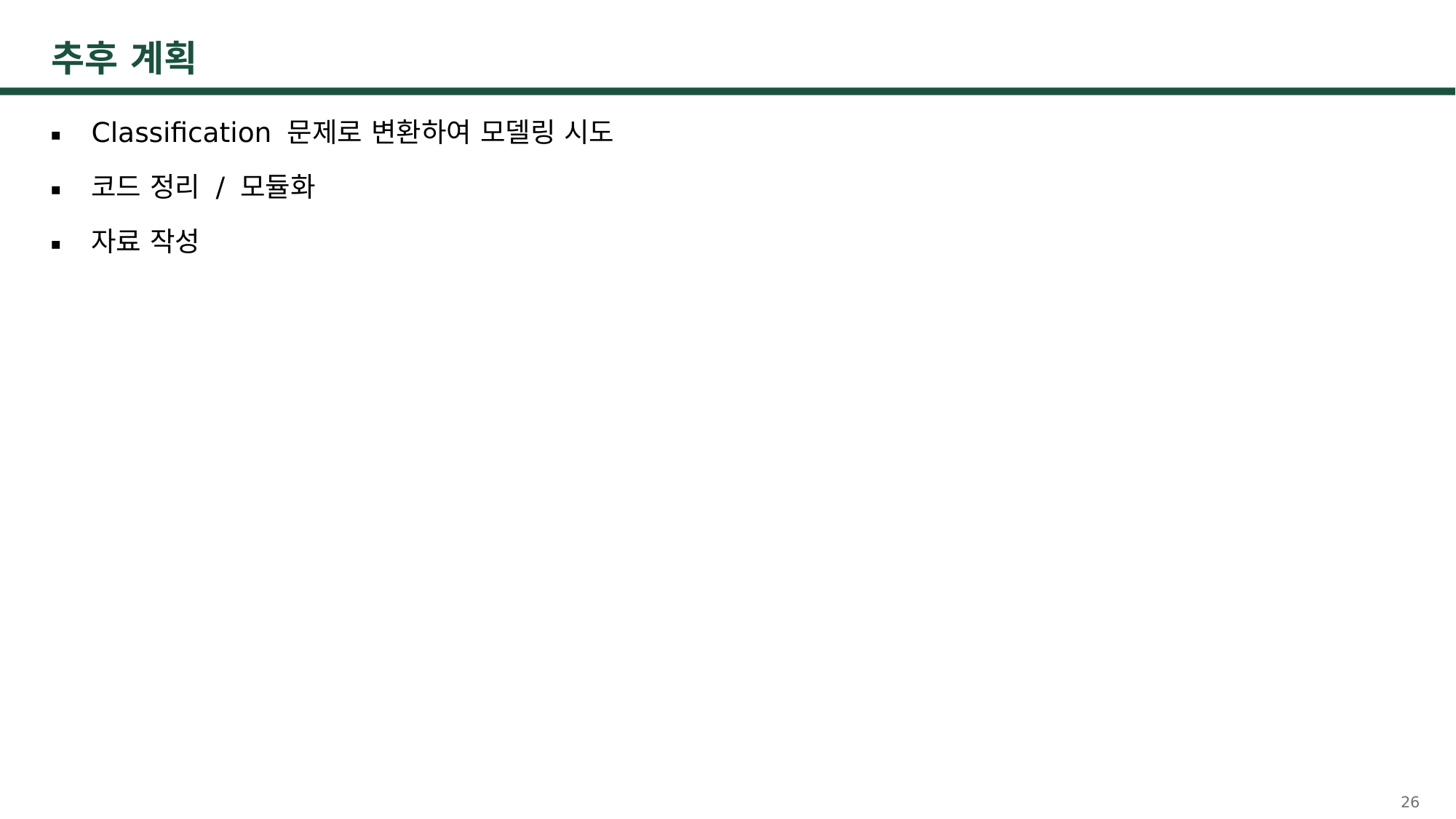

# 추후 계획
Classification 문제로 변환하여 모델링 시도
코드 정리 / 모듈화
자료 작성
26